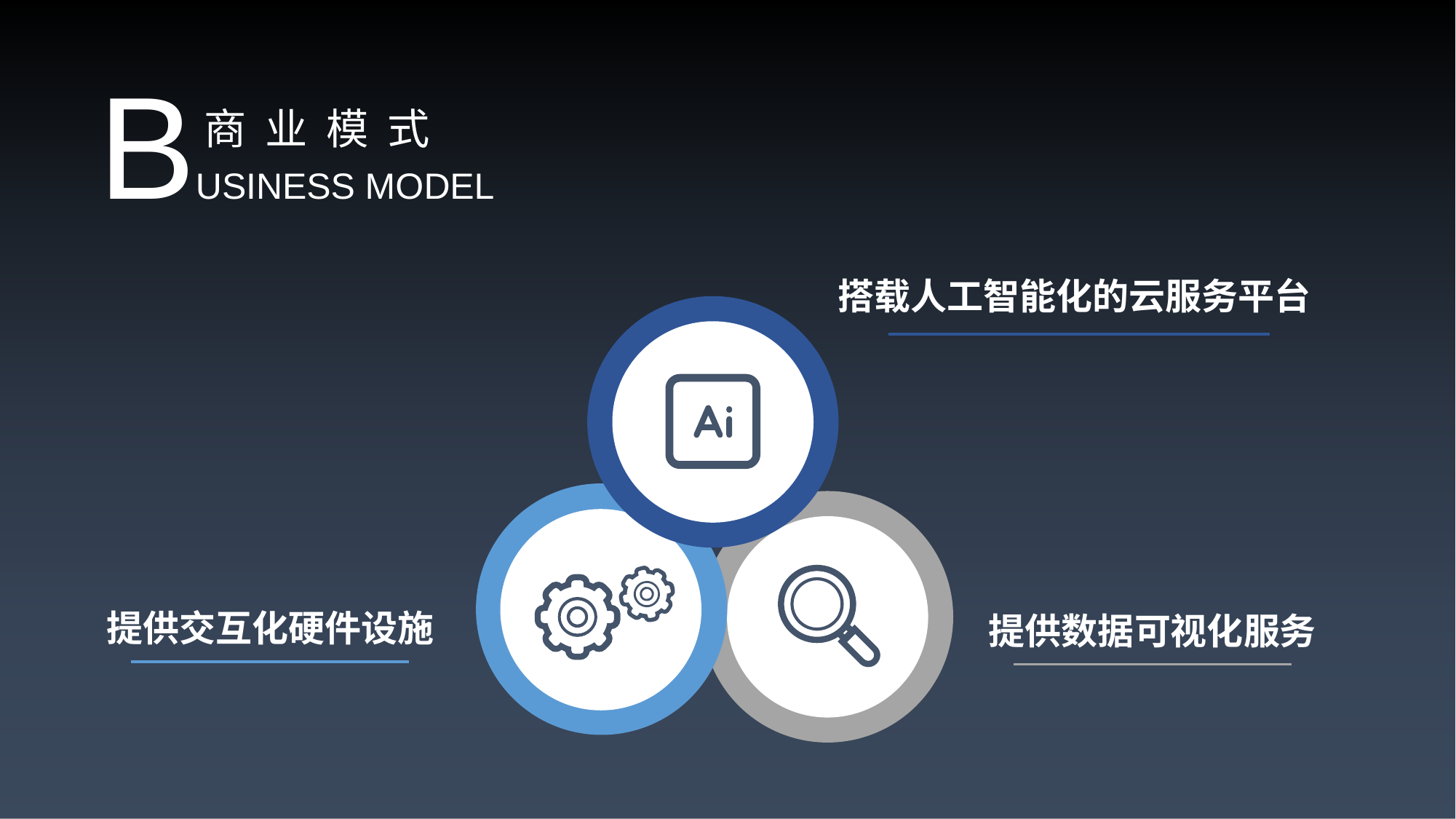

BUSINESS MODEL
商  业  模  式
搭载人工智能化的云服务平台

提供交互化硬件设施
提供数据可视化服务